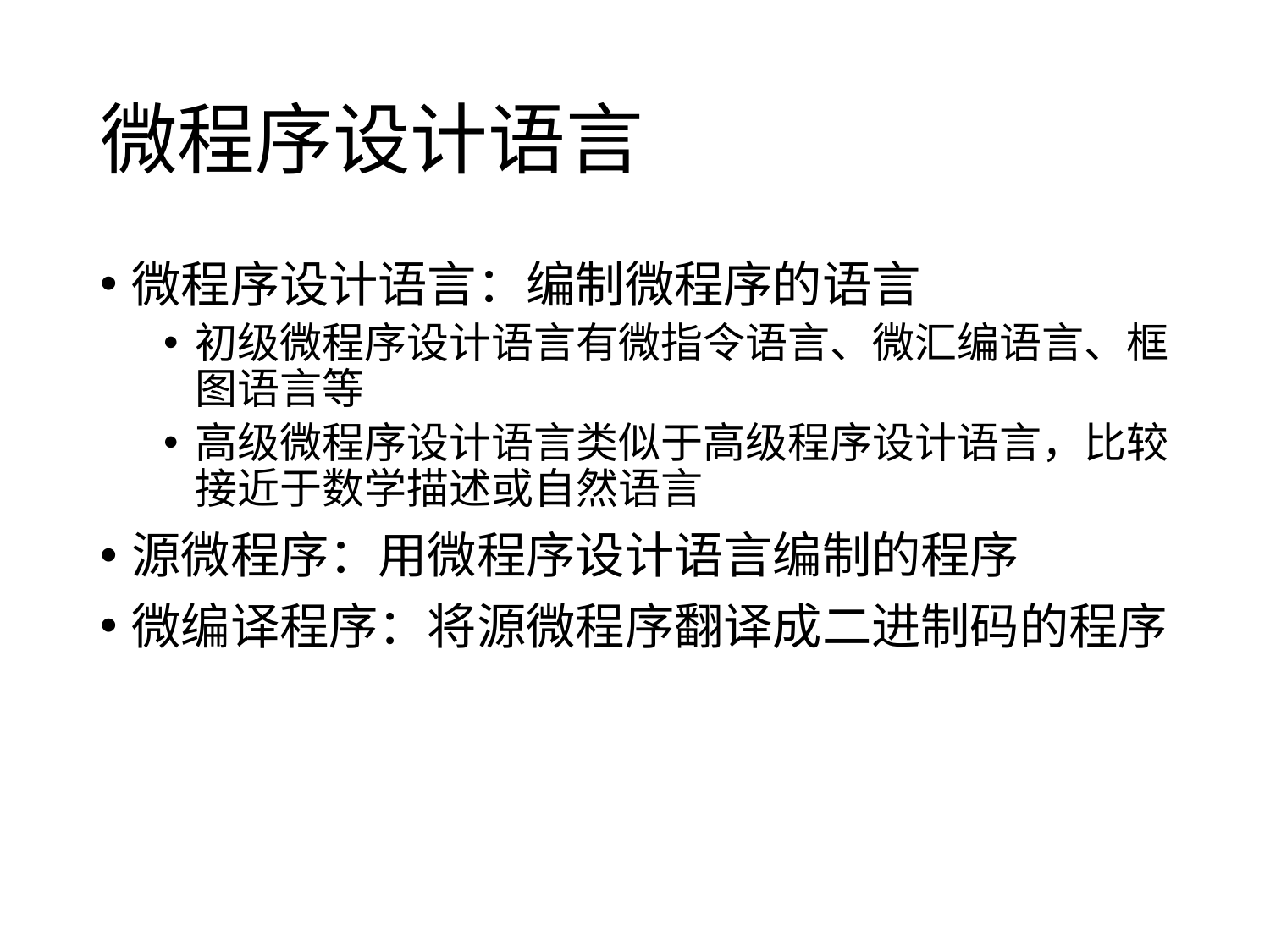

# 微程序设计语言
微程序设计语言：编制微程序的语言
初级微程序设计语言有微指令语言、微汇编语言、框图语言等
高级微程序设计语言类似于高级程序设计语言，比较接近于数学描述或自然语言
源微程序：用微程序设计语言编制的程序
微编译程序：将源微程序翻译成二进制码的程序